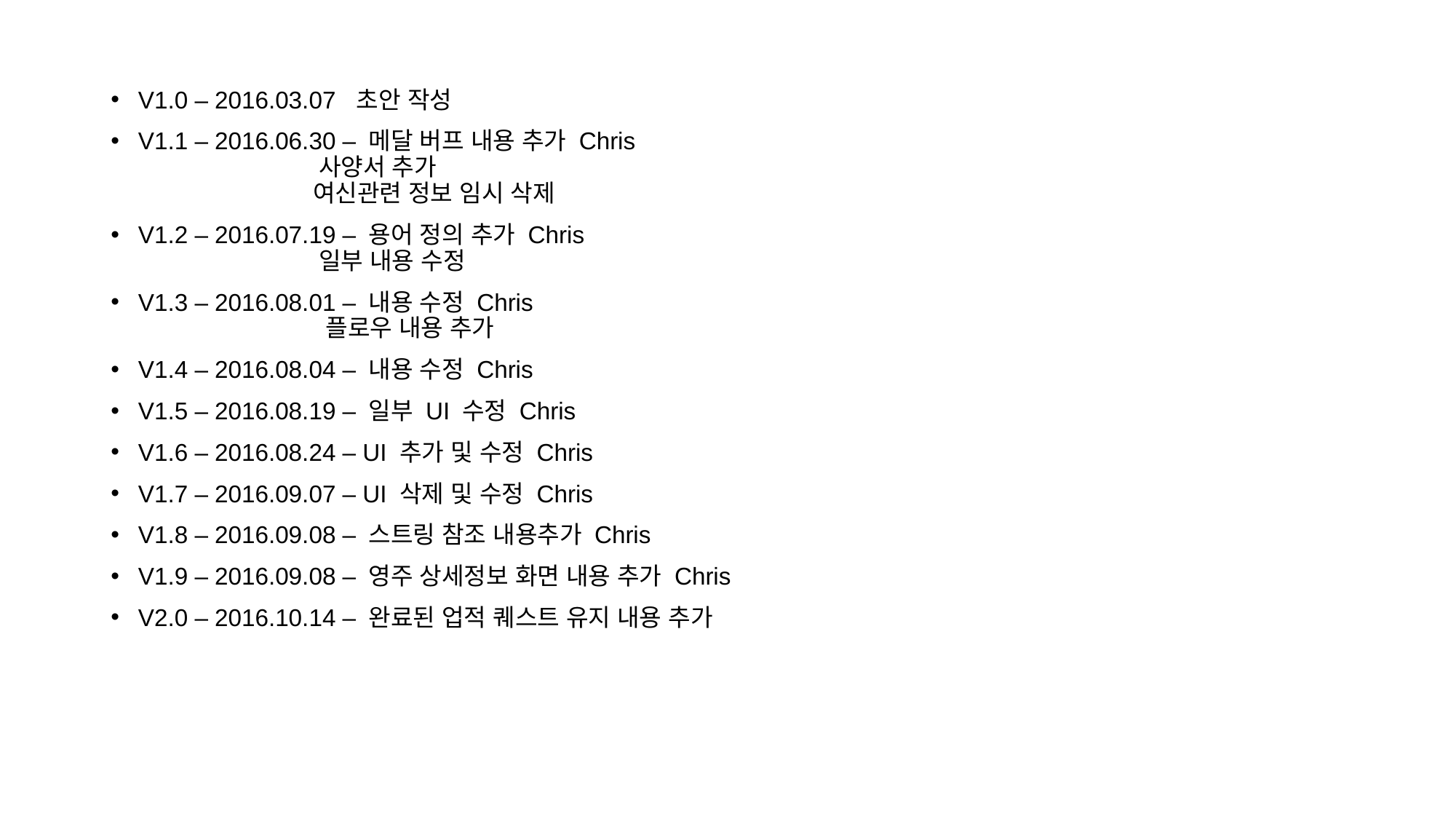

V1.0 – 2016.03.07 	초안 작성
V1.1 – 2016.06.30 – 메달 버프 내용 추가 Chris
                          사양서 추가
                          여신관련 정보 임시 삭제
V1.2 – 2016.07.19 – 용어 정의 추가 Chris
                          일부 내용 수정
V1.3 – 2016.08.01 – 내용 수정 Chris
                           플로우 내용 추가
V1.4 – 2016.08.04 – 내용 수정 Chris
V1.5 – 2016.08.19 – 일부 UI 수정 Chris
V1.6 – 2016.08.24 – UI 추가 및 수정 Chris
V1.7 – 2016.09.07 – UI 삭제 및 수정 Chris
V1.8 – 2016.09.08 – 스트링 참조 내용추가 Chris
V1.9 – 2016.09.08 – 영주 상세정보 화면 내용 추가 Chris
V2.0 – 2016.10.14 – 완료된 업적 퀘스트 유지 내용 추가